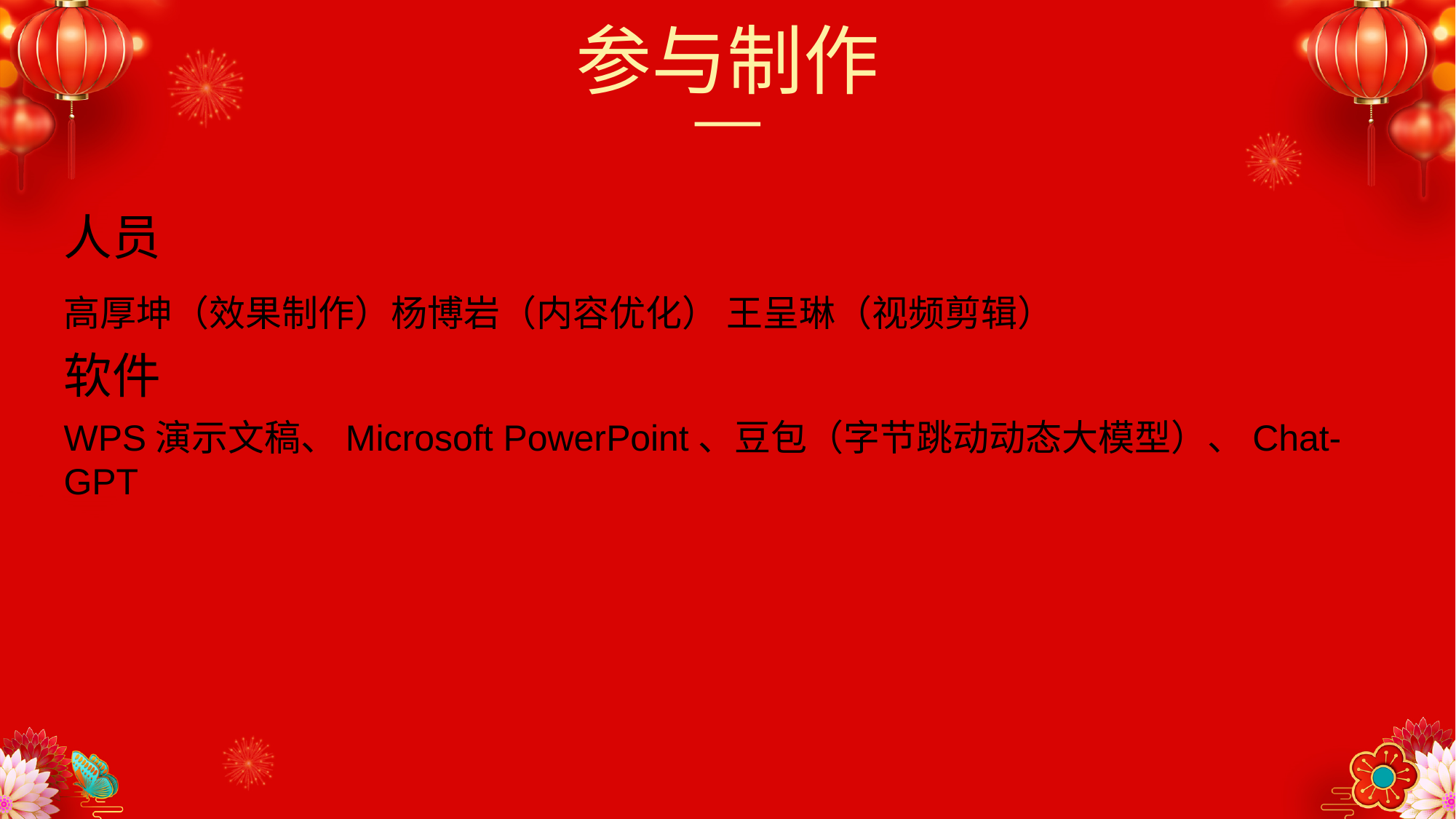

参与制作
人员
高厚坤（效果制作）杨博岩（内容优化） 王呈琳（视频剪辑）
软件
WPS演示文稿、Microsoft PowerPoint、豆包（字节跳动动态大模型）、Chat-GPT